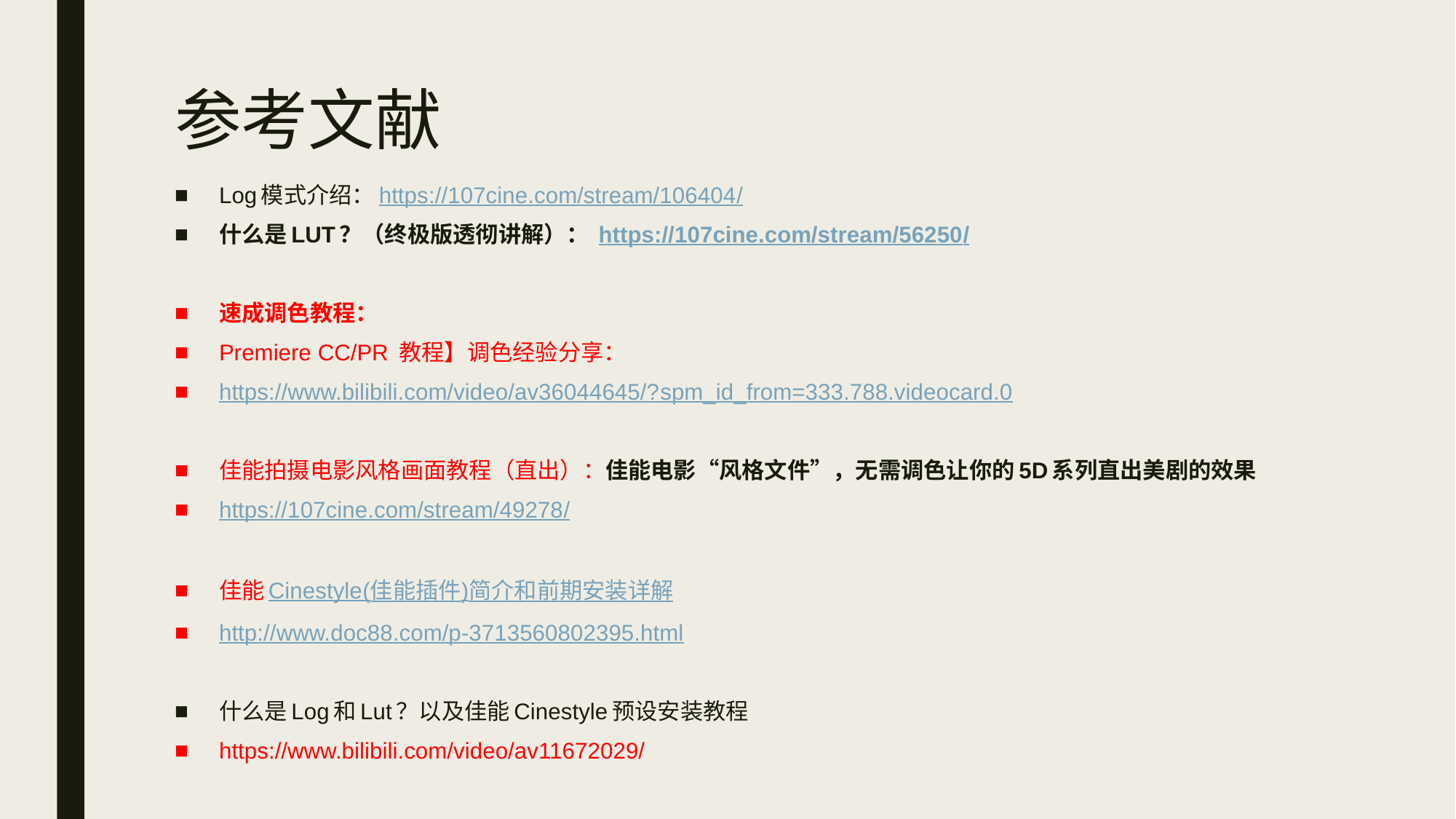

# 参考文献
Log模式介绍：https://107cine.com/stream/106404/
什么是LUT？（终极版透彻讲解）： https://107cine.com/stream/56250/

速成调色教程：
Premiere CC/PR 教程】调色经验分享：
https://www.bilibili.com/video/av36044645/?spm_id_from=333.788.videocard.0

佳能拍摄电影风格画面教程（直出）：佳能电影“风格文件”，无需调色让你的5D系列直出美剧的效果
https://107cine.com/stream/49278/

佳能Cinestyle(佳能插件)简介和前期安装详解
http://www.doc88.com/p-3713560802395.html

什么是Log和Lut？以及佳能Cinestyle预设安装教程
https://www.bilibili.com/video/av11672029/